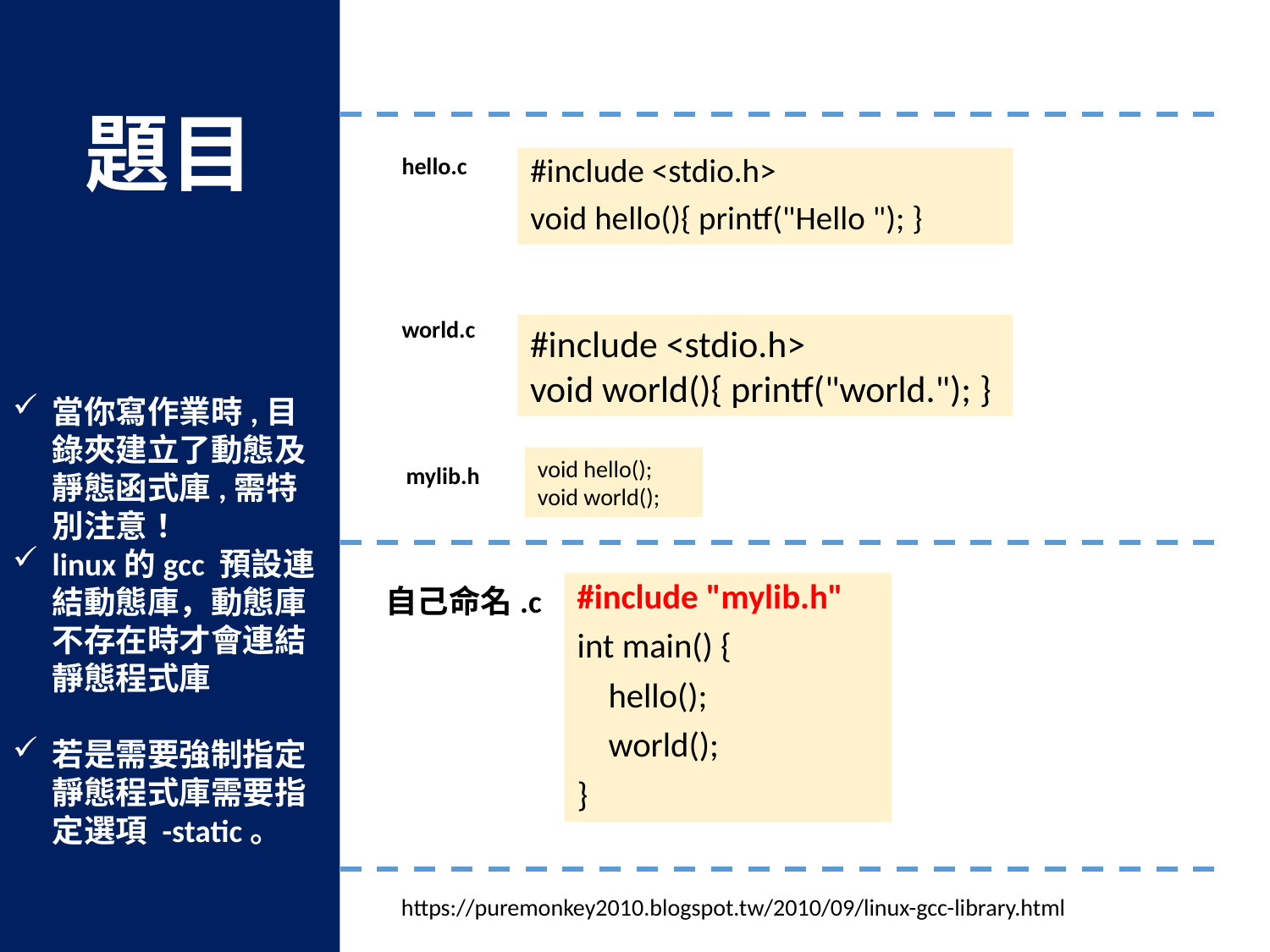

題目

當你寫作業時,目錄夾建立了動態及靜態函式庫,需特別注意！
linux的gcc 預設連結動態庫，動態庫不存在時才會連結靜態程式庫

若是需要強制指定靜態程式庫需要指定選項 -static。
hello.c
#include <stdio.h>
void hello(){ printf("Hello "); }
world.c
#include <stdio.h>
void world(){ printf("world."); }
void hello();
void world();
mylib.h
#include "mylib.h"
int main() {
    hello();
    world();
}
自己命名.c
https://puremonkey2010.blogspot.tw/2010/09/linux-gcc-library.html